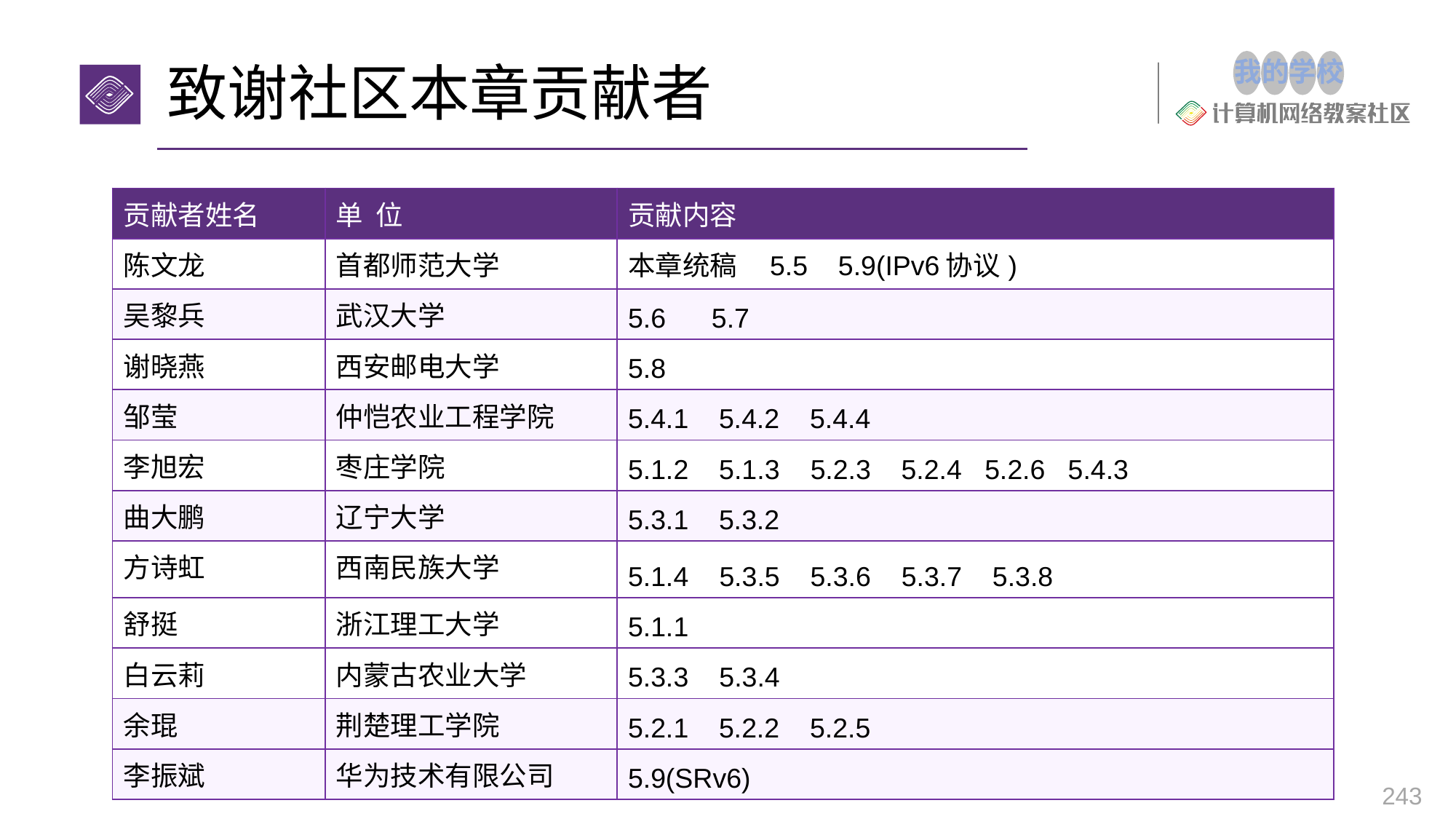

# 致谢社区本章贡献者
| 贡献者姓名 | 单 位 | 贡献内容 |
| --- | --- | --- |
| 陈文龙 | 首都师范大学 | 本章统稿 5.5 5.9(IPv6协议) |
| 吴黎兵 | 武汉大学 | 5.6 5.7 |
| 谢晓燕 | 西安邮电大学 | 5.8 |
| 邹莹 | 仲恺农业工程学院 | 5.4.1 5.4.2 5.4.4 |
| 李旭宏 | 枣庄学院 | 5.1.2 5.1.3 5.2.3 5.2.4 5.2.6 5.4.3 |
| 曲大鹏 | 辽宁大学 | 5.3.1 5.3.2 |
| 方诗虹 | 西南民族大学 | 5.1.4 5.3.5 5.3.6 5.3.7 5.3.8 |
| 舒挺 | 浙江理工大学 | 5.1.1 |
| 白云莉 | 内蒙古农业大学 | 5.3.3 5.3.4 |
| 余琨 | 荆楚理工学院 | 5.2.1 5.2.2 5.2.5 |
| 李振斌 | 华为技术有限公司 | 5.9(SRv6) |
243